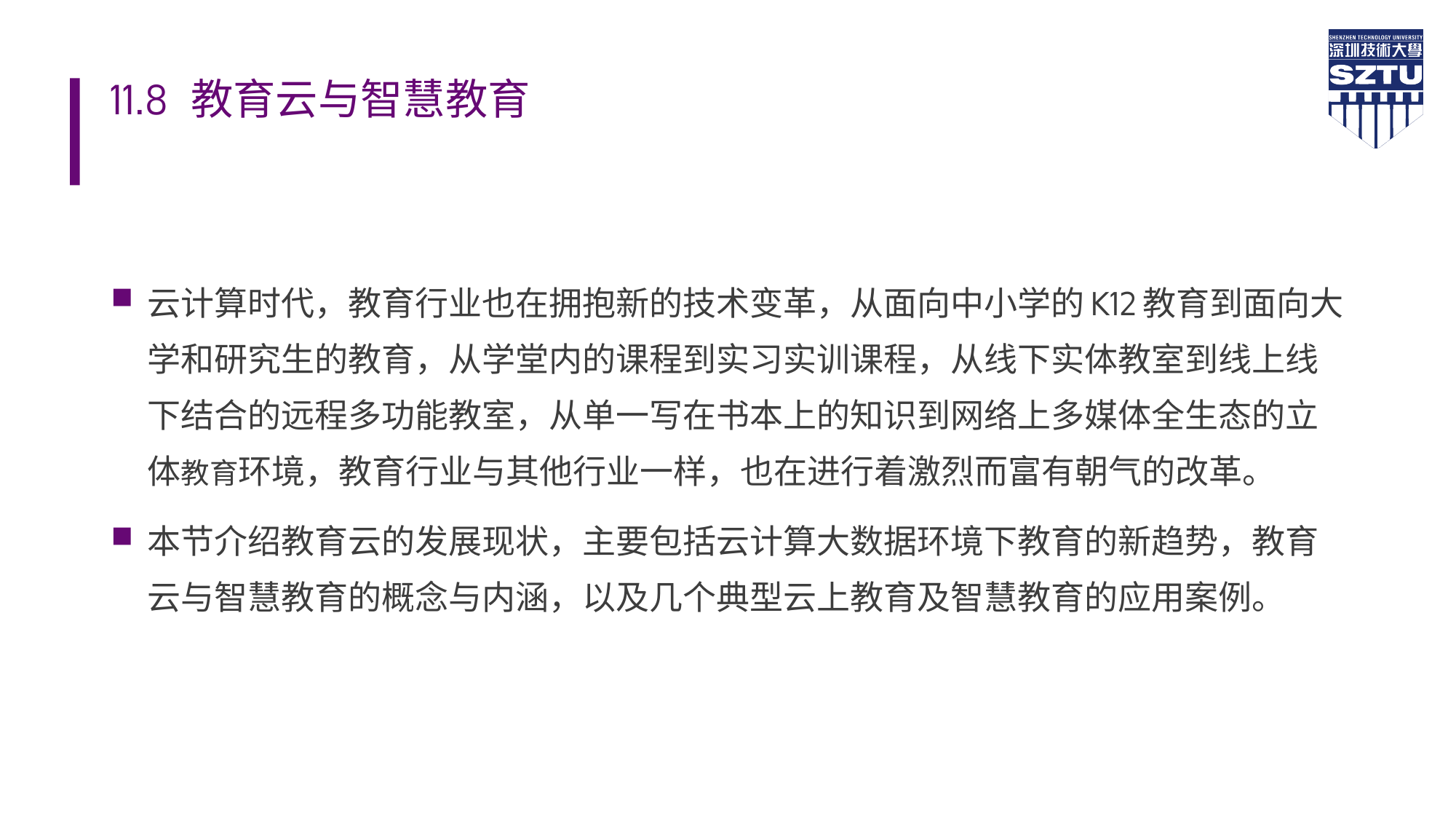

# 11.8 教育云与智慧教育
云计算时代，教育行业也在拥抱新的技术变革，从面向中小学的K12教育到面向大学和研究生的教育，从学堂内的课程到实习实训课程，从线下实体教室到线上线下结合的远程多功能教室，从单一写在书本上的知识到网络上多媒体全生态的立体教育环境，教育行业与其他行业一样，也在进行着激烈而富有朝气的改革。
本节介绍教育云的发展现状，主要包括云计算大数据环境下教育的新趋势，教育云与智慧教育的概念与内涵，以及几个典型云上教育及智慧教育的应用案例。